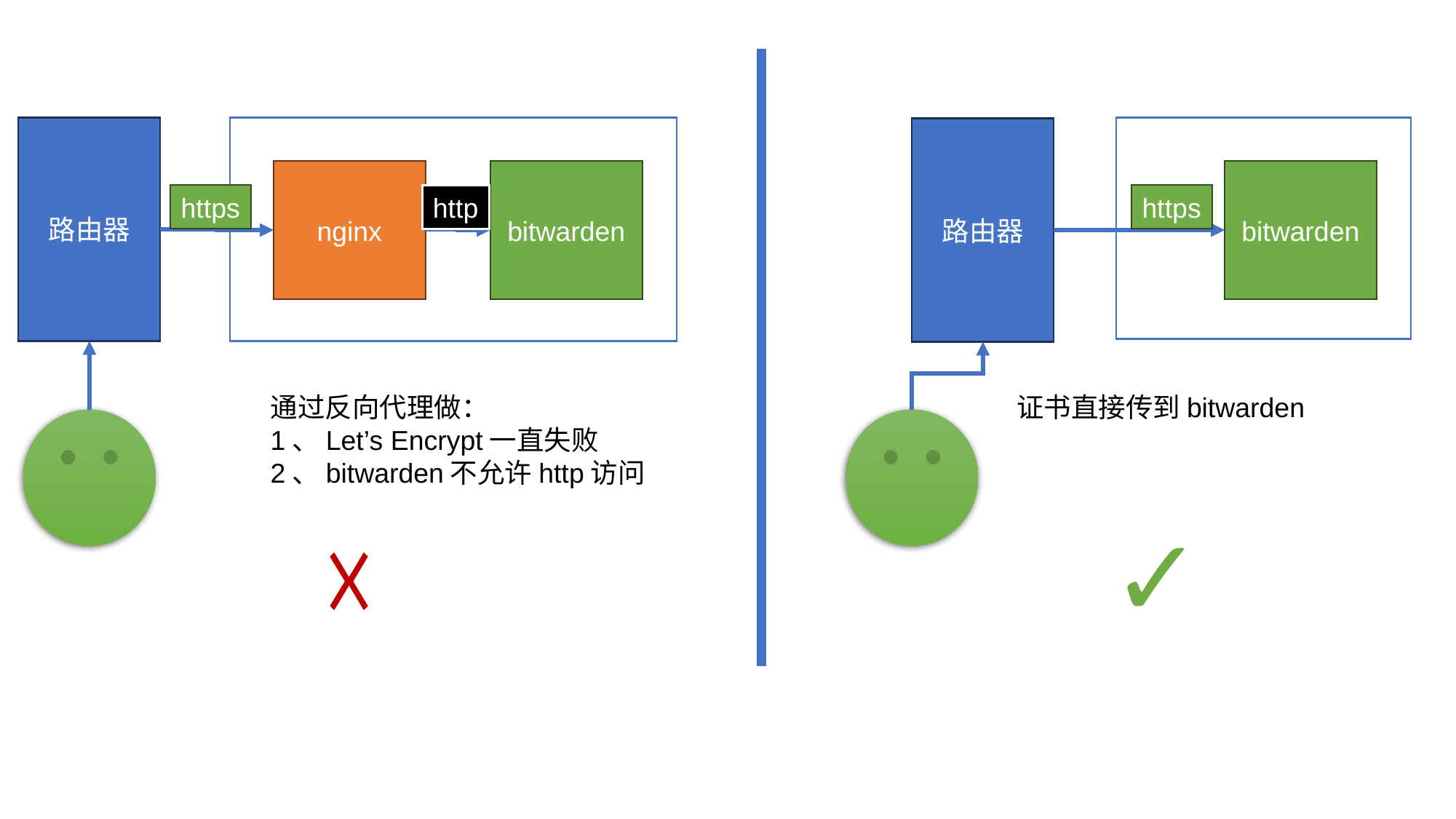

路由器

路由器
nginx
bitwarden
bitwarden
https
http
https
通过反向代理做：
1、Let’s Encrypt一直失败
2、bitwarden不允许http访问
证书直接传到bitwarden

✓
☓